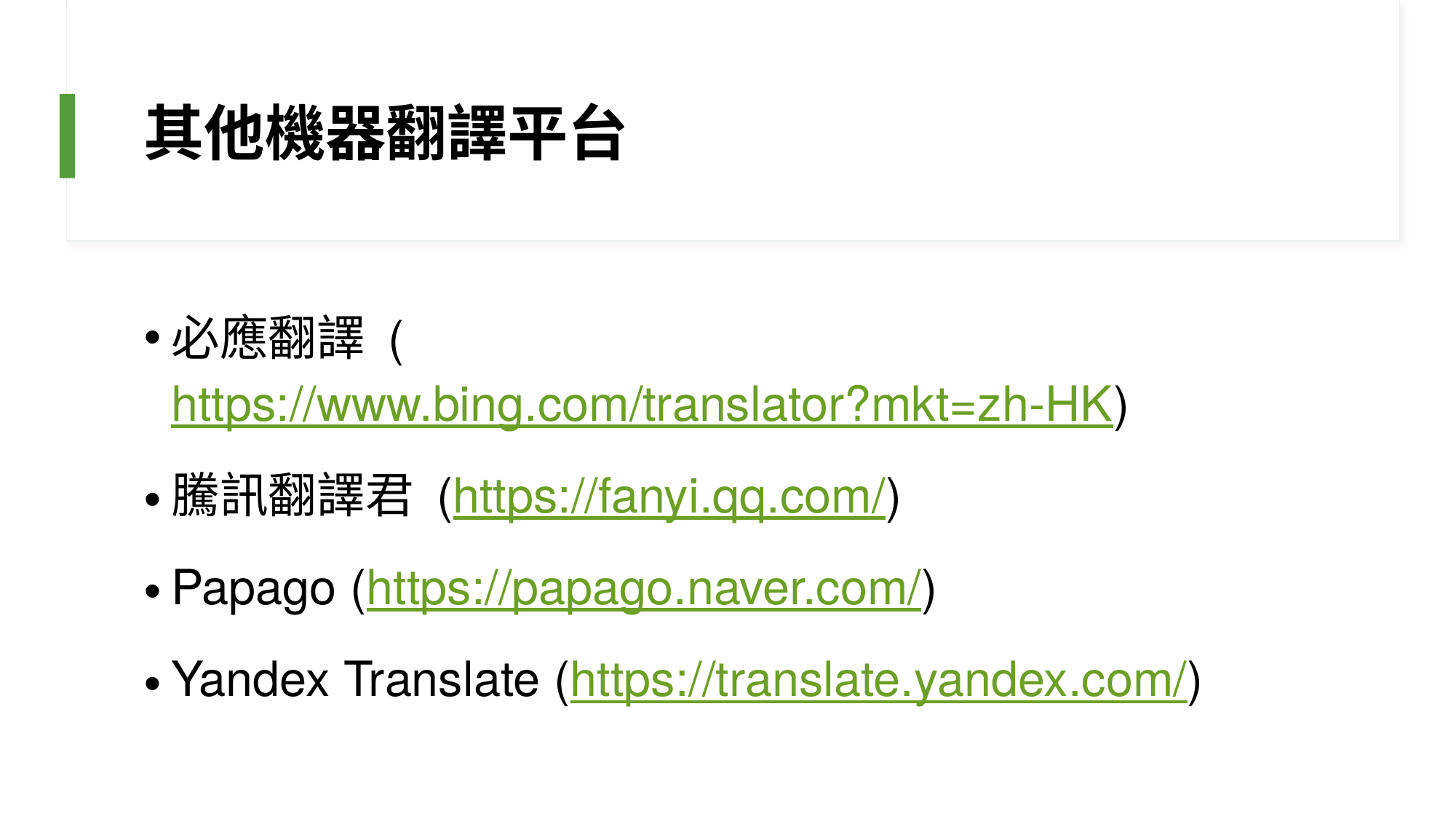

# 其他機器翻譯平台
必應翻譯 (https://www.bing.com/translator?mkt=zh-HK)
騰訊翻譯君 (https://fanyi.qq.com/)
Papago (https://papago.naver.com/)
Yandex Translate (https://translate.yandex.com/)